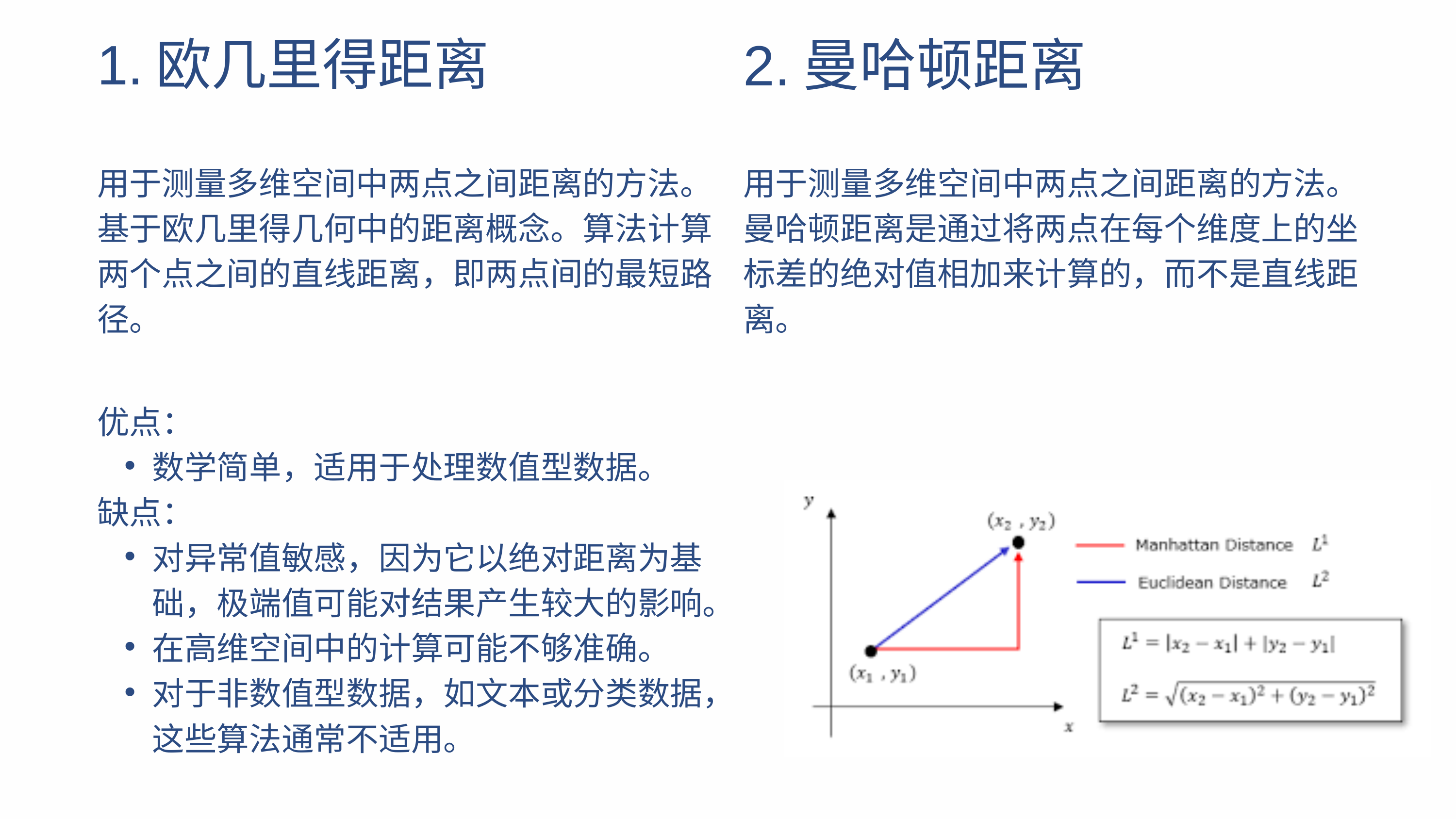

| 1.欧几里得距离 | 2.曼哈顿距离 |
| --- | --- |
| 用于测量多维空间中两点之间距离的方法。基于欧几里得几何中的距离概念。算法计算两个点之间的直线距离，即两点间的最短路径。 | 用于测量多维空间中两点之间距离的方法。曼哈顿距离是通过将两点在每个维度上的坐标差的绝对值相加来计算的，而不是直线距离。 |
| 优点： 数学简单，适用于处理数值型数据。 缺点： 对异常值敏感，因为它以绝对距离为基础，极端值可能对结果产生较大的影响。 在高维空间中的计算可能不够准确。 对于非数值型数据，如文本或分类数据，这些算法通常不适用。 |
| --- |